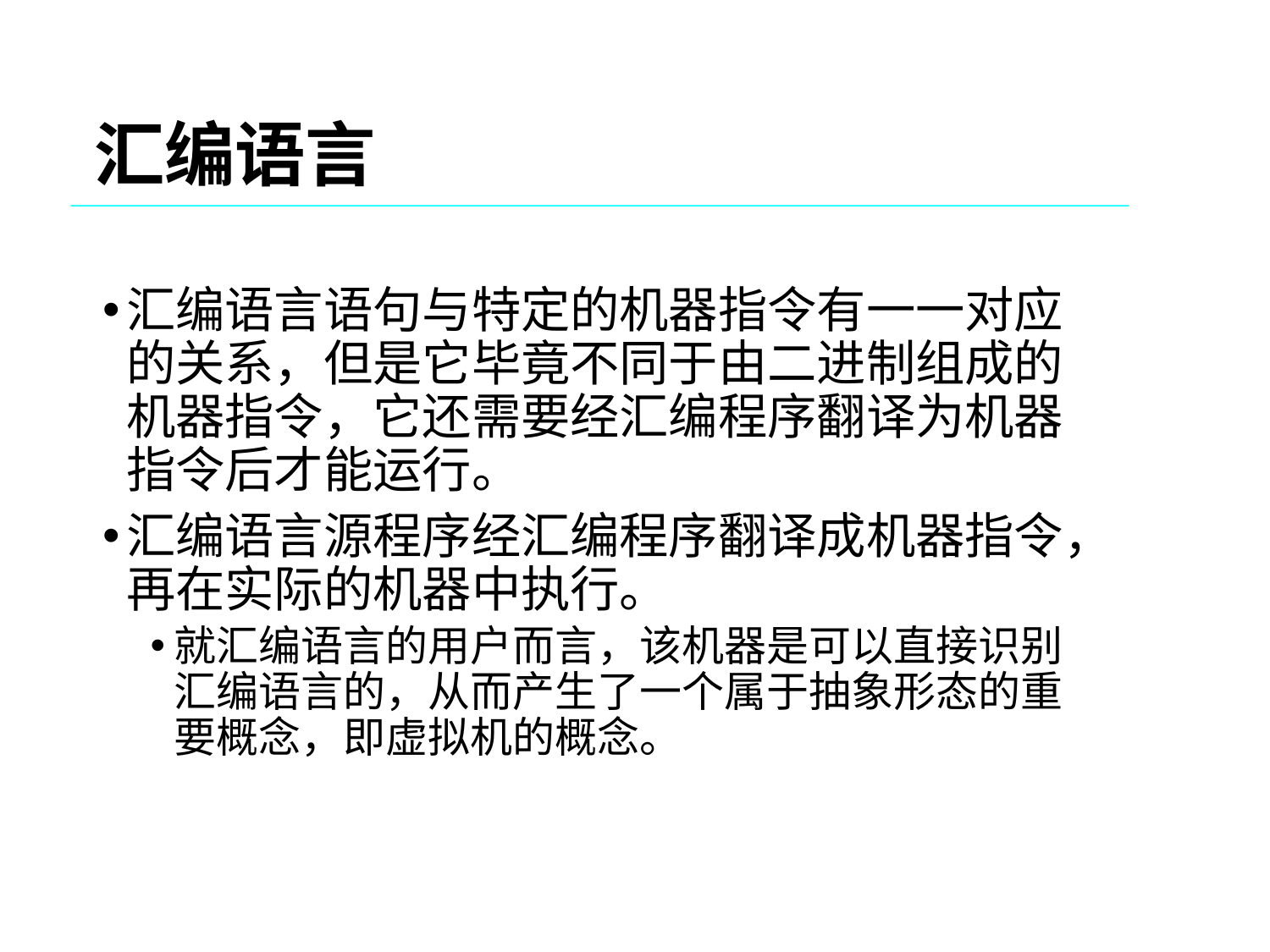

汇编语言

汇编语言语句与特定的机器指令有一一对应的关系，但是它毕竟不同于由二进制组成的机器指令，它还需要经汇编程序翻译为机器指令后才能运行。
汇编语言源程序经汇编程序翻译成机器指令，再在实际的机器中执行。
就汇编语言的用户而言，该机器是可以直接识别汇编语言的，从而产生了一个属于抽象形态的重要概念，即虚拟机的概念。